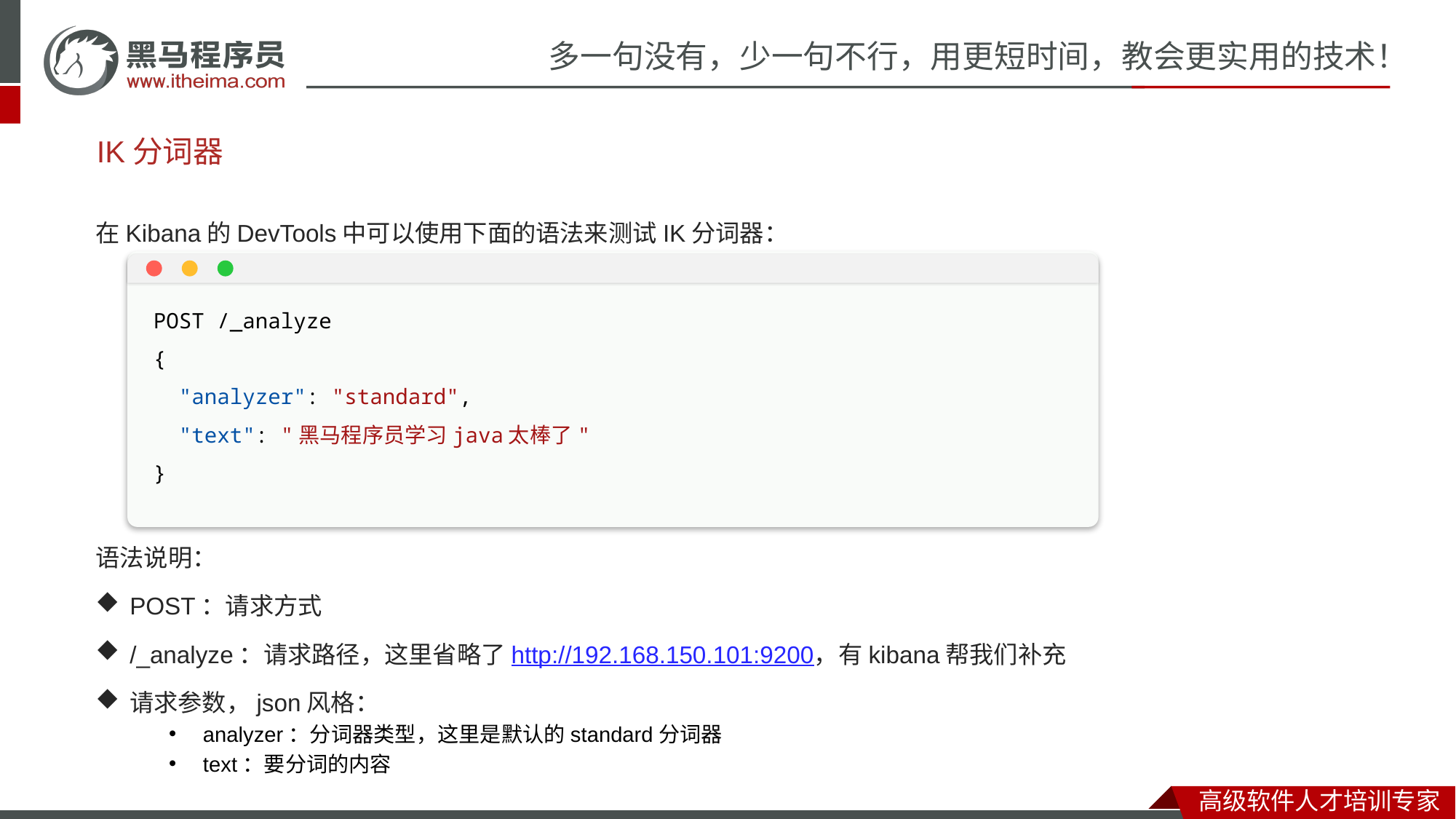

# IK分词器
在Kibana的DevTools中可以使用下面的语法来测试IK分词器：

语法说明：
POST：请求方式
/_analyze：请求路径，这里省略了http://192.168.150.101:9200，有kibana帮我们补充
请求参数，json风格：
analyzer：分词器类型，这里是默认的standard分词器
text：要分词的内容

POST /_analyze
{
  "analyzer": "standard",
  "text": "黑马程序员学习java太棒了"
}